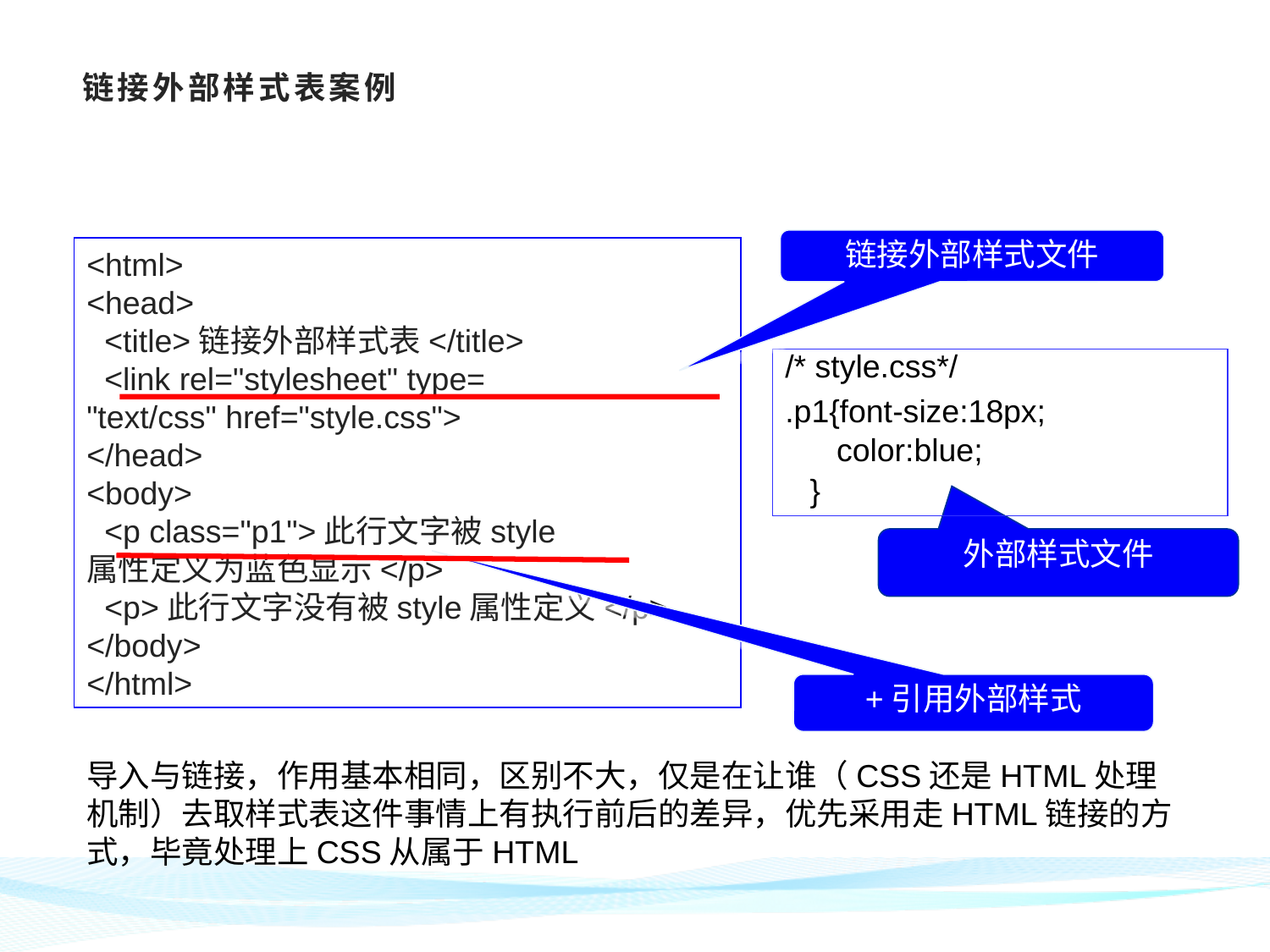

# 链接外部样式表案例
链接外部样式文件
<html>
<head>
  <title>链接外部样式表</title>
  <link rel="stylesheet" type=
"text/css" href="style.css">
</head>
<body>
  <p class="p1">此行文字被style
属性定义为蓝色显示</p>
  <p>此行文字没有被style属性定义</p>
</body>
</html>
/* style.css*/
.p1{font-size:18px;
   color:blue;
}

外部样式文件

+引用外部样式
导入与链接，作用基本相同，区别不大，仅是在让谁（CSS还是HTML处理机制）去取样式表这件事情上有执行前后的差异，优先采用走HTML链接的方式，毕竟处理上CSS从属于HTML